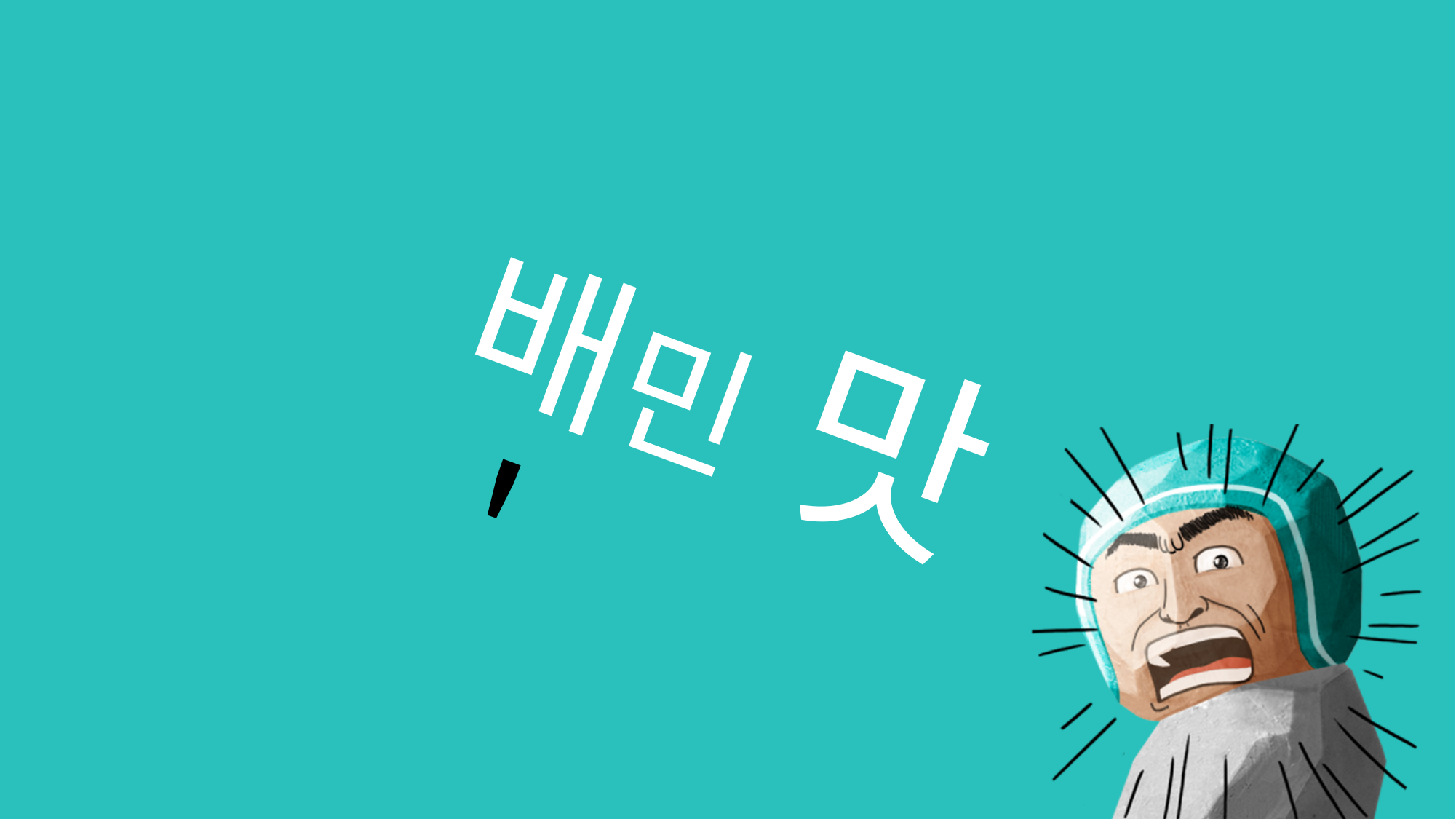

비닐을 칼로 찢는 것부터 시작해서, 다 먹고 난 뒤
현타와 후회심과 생각보다 맛있지 않음이 뒤섞여
배달음식 끊어야지 등등의 기분을 포함하는 용어
비닐을 칼로 찢는 것부터 시작해서,
다 먹고 난 뒤 현타와 후회심과 생각보다 맛있지 않음이 뒤섞여
배달음식 끊어야지 등등의 기분을 포함하는 용어
배민 맛 ＇